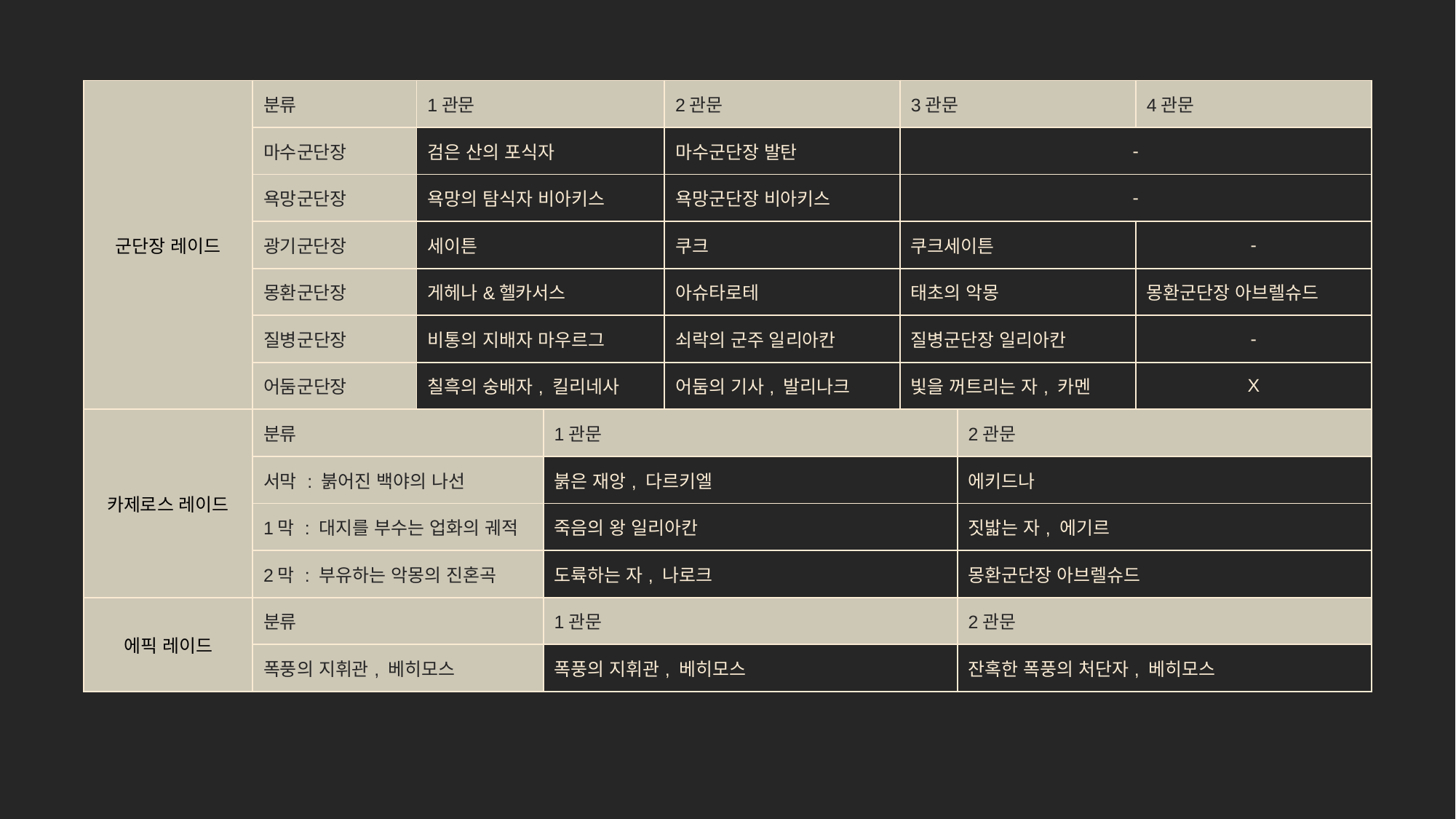

| 군단장 레이드 | 분류 | 1관문 | 2관문 | 3관문 | 4관문 |
| --- | --- | --- | --- | --- | --- |
|  | 마수군단장 | 검은 산의 포식자 | 마수군단장 발탄 | - |  |
|  | 욕망군단장 | 욕망의 탐식자 비아키스 | 욕망군단장 비아키스 | - |  |
|  | 광기군단장 | 세이튼 | 쿠크 | 쿠크세이튼 | - |
|  | 몽환군단장 | 게헤나&헬카서스 | 아슈타로테 | 태초의 악몽 | 몽환군단장 아브렐슈드 |
|  | 질병군단장 | 비통의 지배자 마우르그 | 쇠락의 군주 일리아칸 | 질병군단장 일리아칸 | - |
|  | 어둠군단장 | 칠흑의 숭배자, 킬리네사 | 어둠의 기사, 발리나크 | 빛을 꺼트리는 자, 카멘 | X |
| 카제로스 레이드 | 분류 | 1관문 | 2관문 |
| --- | --- | --- | --- |
|  | 서막 : 붉어진 백야의 나선 | 붉은 재앙, 다르키엘 | 에키드나 |
|  | 1막 : 대지를 부수는 업화의 궤적 | 죽음의 왕 일리아칸 | 짓밟는 자, 에기르 |
|  | 2막 : 부유하는 악몽의 진혼곡 | 도륙하는 자, 나로크 | 몽환군단장 아브렐슈드 |
| 에픽 레이드 | 분류 | 1관문 | 2관문 |
| --- | --- | --- | --- |
|  | 폭풍의 지휘관, 베히모스 | 폭풍의 지휘관, 베히모스 | 잔혹한 폭풍의 처단자, 베히모스 |